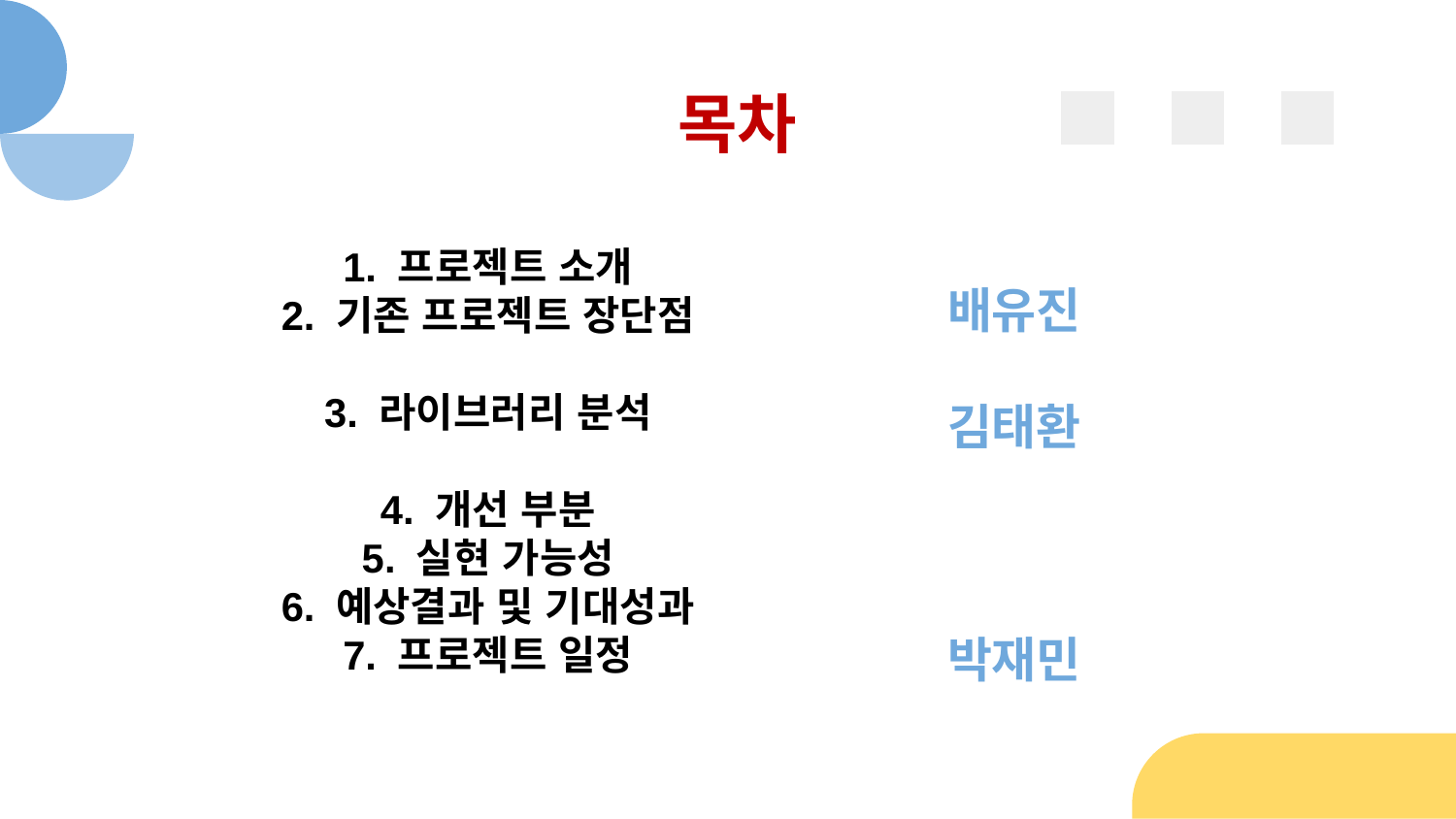

# 목차
1. 프로젝트 소개
2. 기존 프로젝트 장단점
3. 라이브러리 분석

4. 개선 부분
5. 실현 가능성
6. 예상결과 및 기대성과
7. 프로젝트 일정

배유진
김태환

박재민